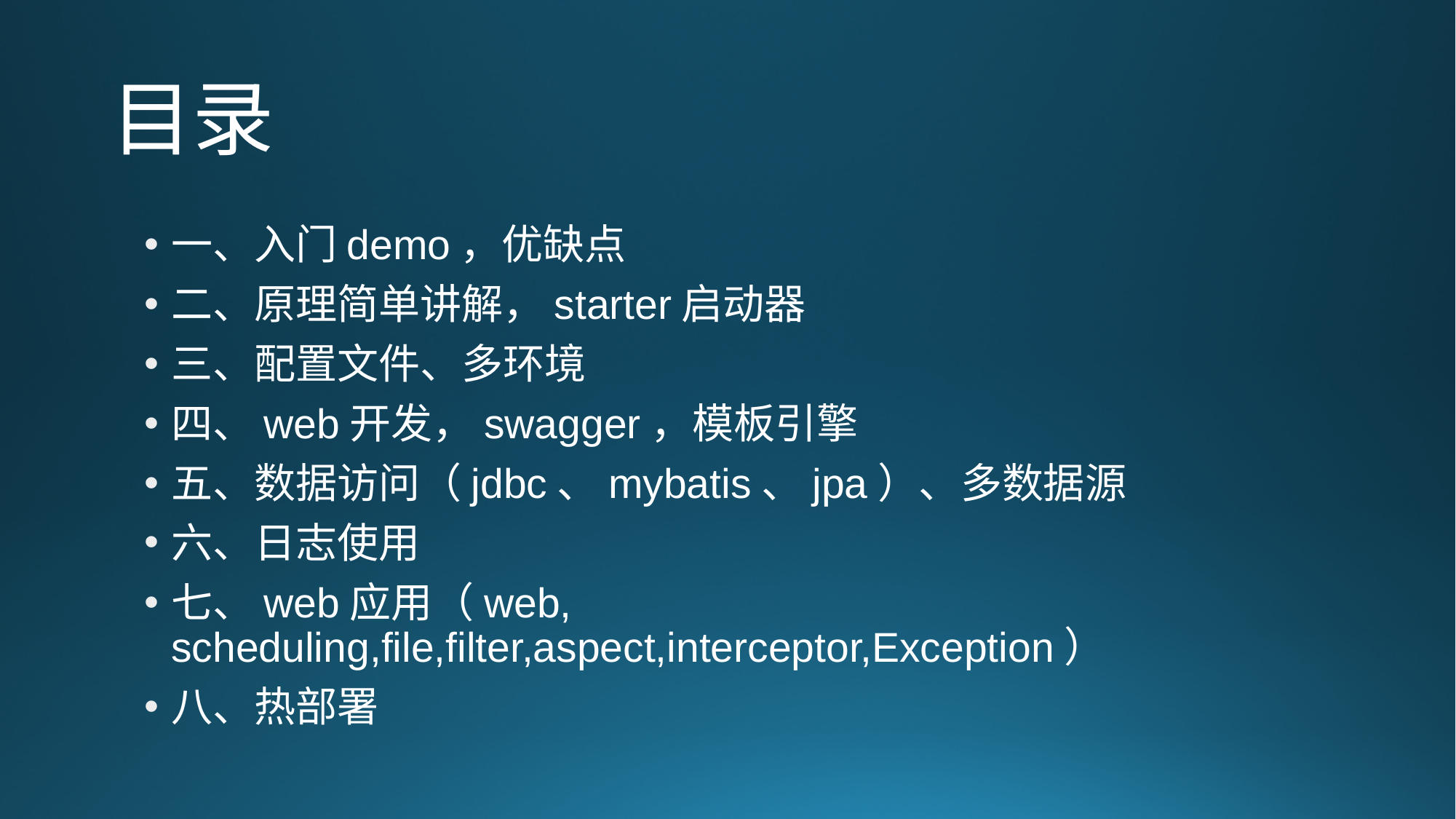

# 目录
一、入门demo，优缺点
二、原理简单讲解，starter启动器
三、配置文件、多环境
四、web开发，swagger，模板引擎
五、数据访问（jdbc、mybatis、jpa）、多数据源
六、日志使用
七、web应用（web, scheduling,file,filter,aspect,interceptor,Exception）
八、热部署